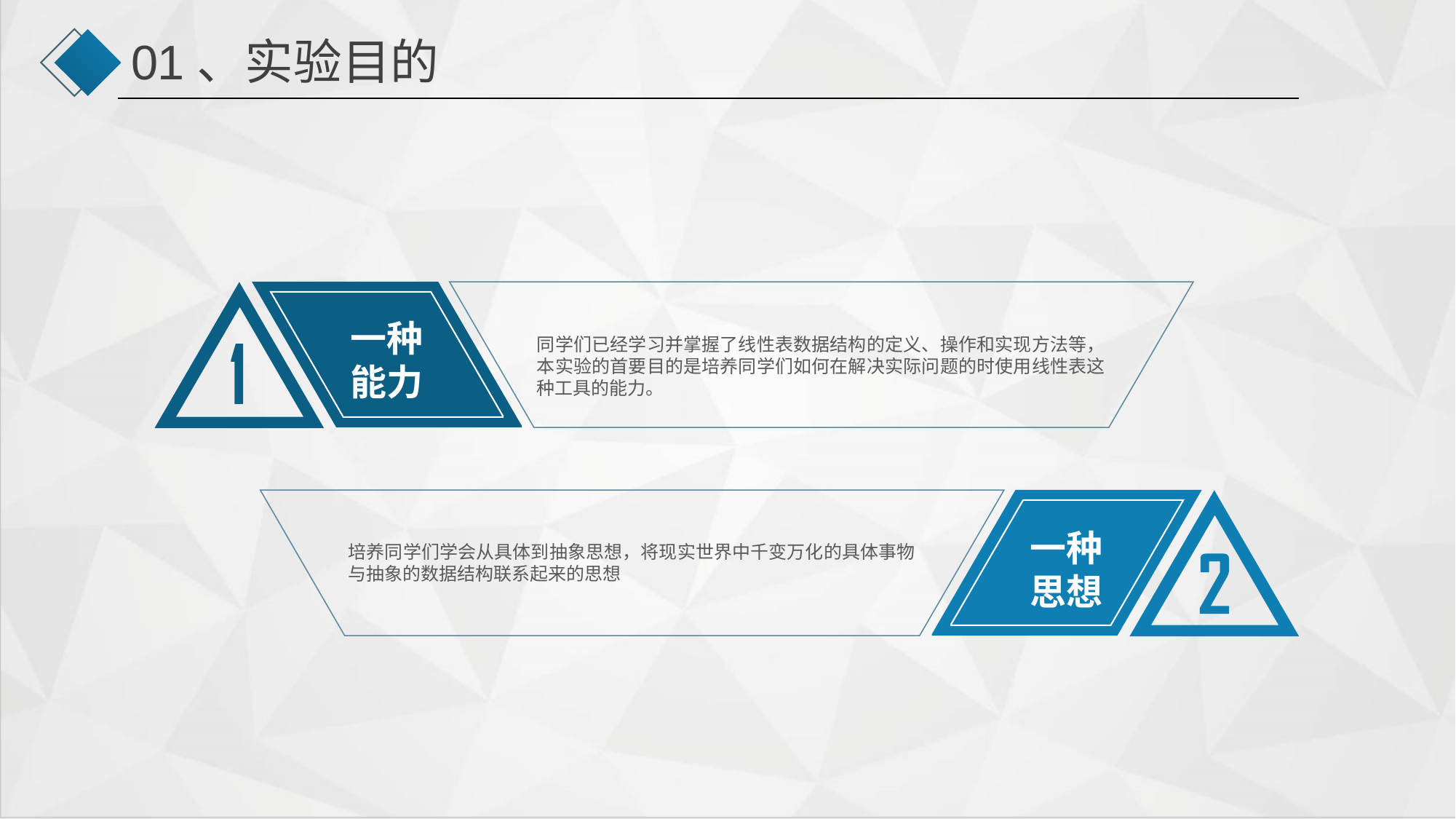

01、实验目的

一种
能力
同学们已经学习并掌握了线性表数据结构的定义、操作和实现方法等，本实验的首要目的是培养同学们如何在解决实际问题的时使用线性表这种工具的能力。

一种
思想
培养同学们学会从具体到抽象思想，将现实世界中千变万化的具体事物与抽象的数据结构联系起来的思想